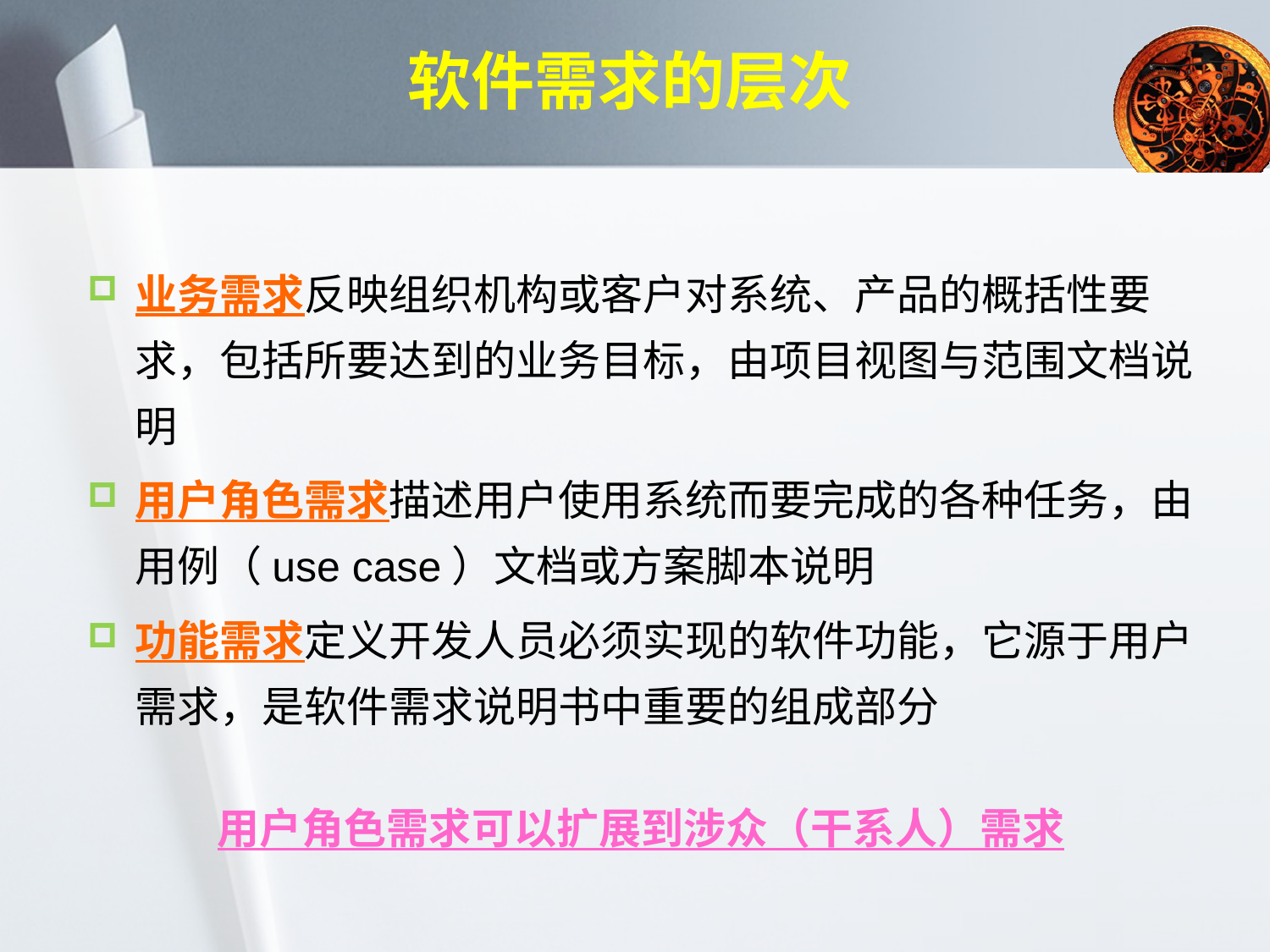

# 软件需求的层次
业务需求反映组织机构或客户对系统、产品的概括性要求，包括所要达到的业务目标，由项目视图与范围文档说明
用户角色需求描述用户使用系统而要完成的各种任务，由用例（use case）文档或方案脚本说明
功能需求定义开发人员必须实现的软件功能，它源于用户需求，是软件需求说明书中重要的组成部分
用户角色需求可以扩展到涉众（干系人）需求